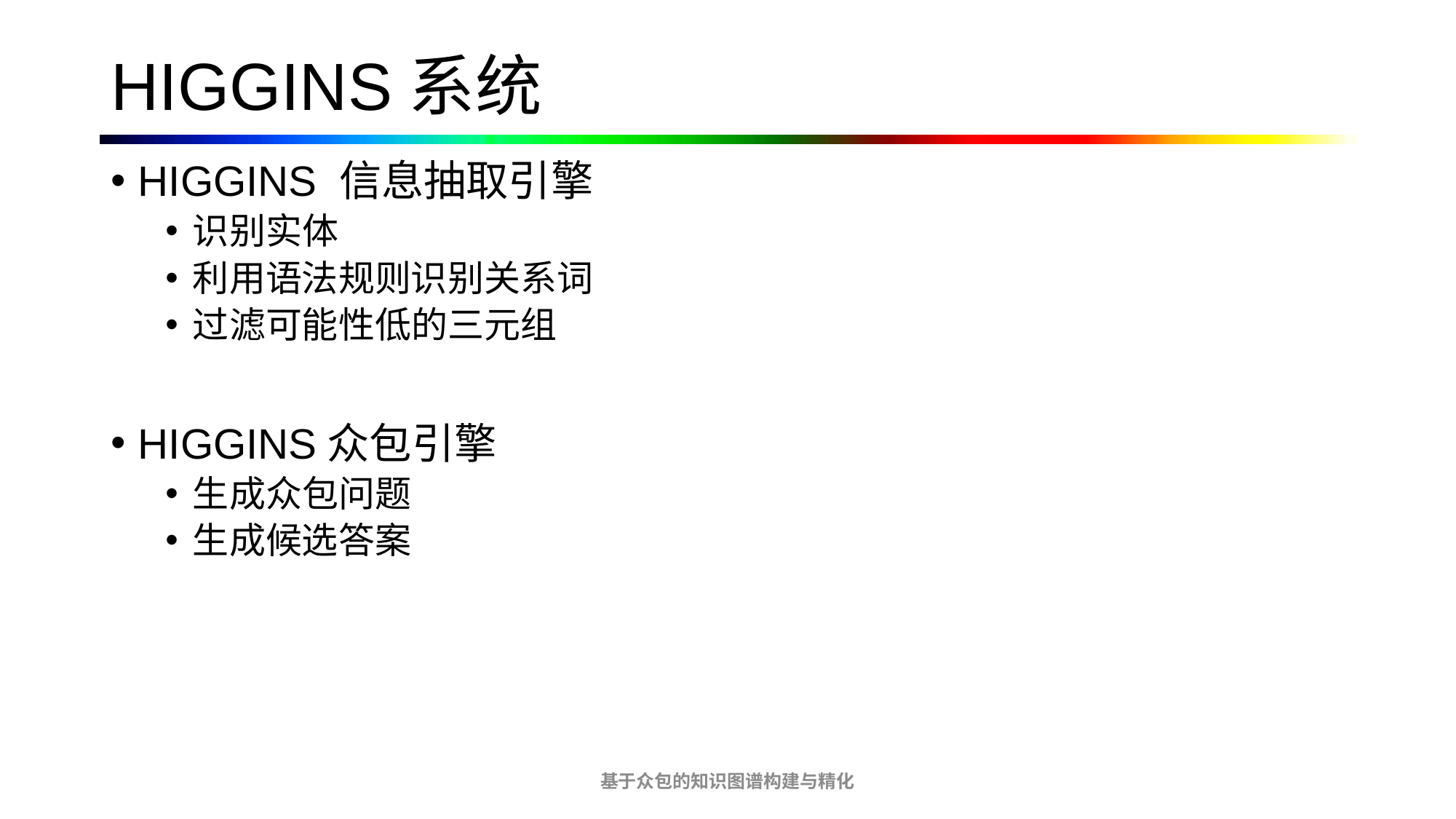

# HIGGINS系统
HIGGINS 信息抽取引擎
识别实体
利用语法规则识别关系词
过滤可能性低的三元组

HIGGINS众包引擎
生成众包问题
生成候选答案

基于众包的知识图谱构建与精化
69